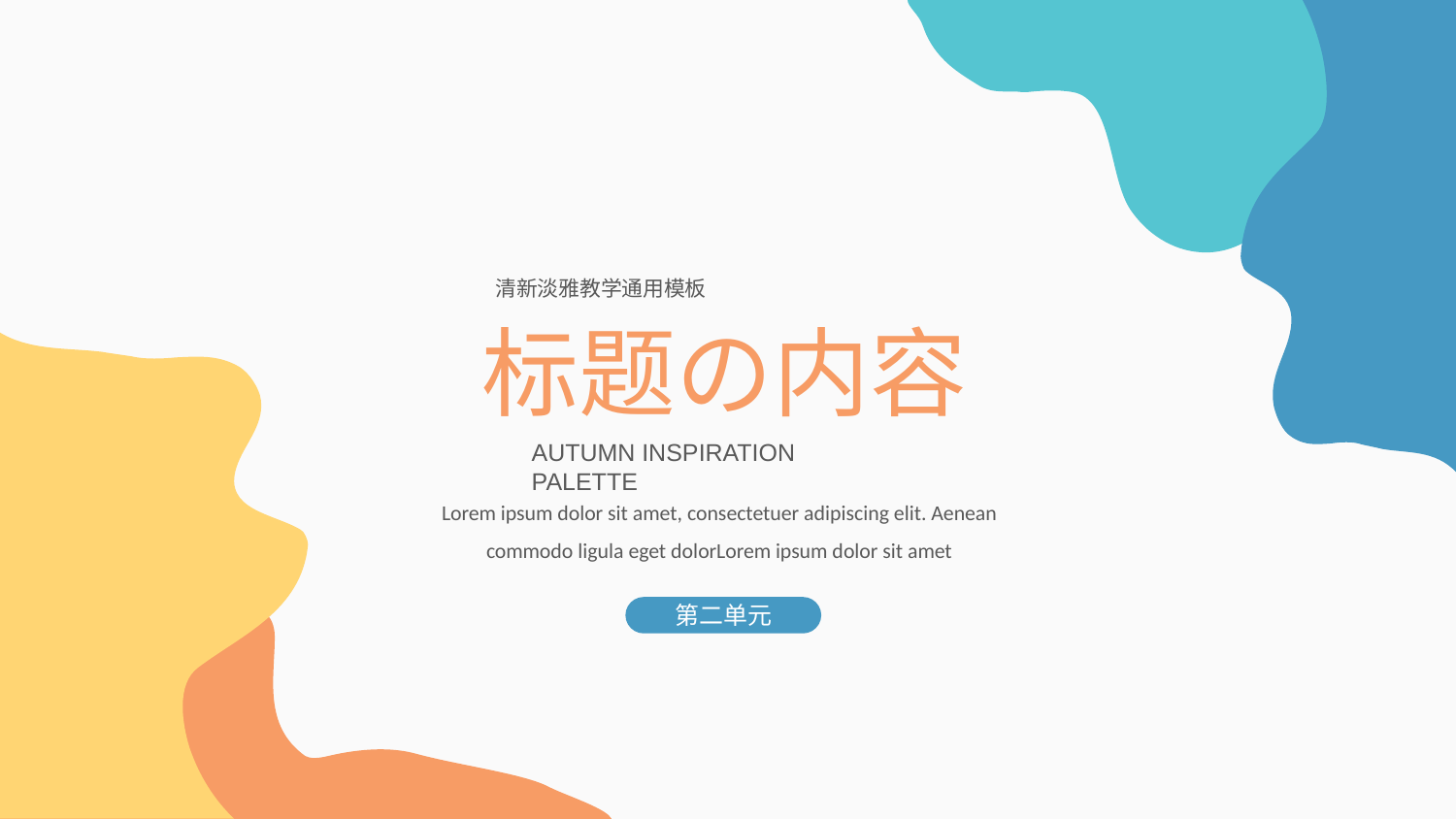

清新淡雅教学通用模板
标题の内容

AUTUMN INSPIRATION PALETTE
Lorem ipsum dolor sit amet, consectetuer adipiscing elit. Aenean commodo ligula eget dolorLorem ipsum dolor sit amet

第二单元